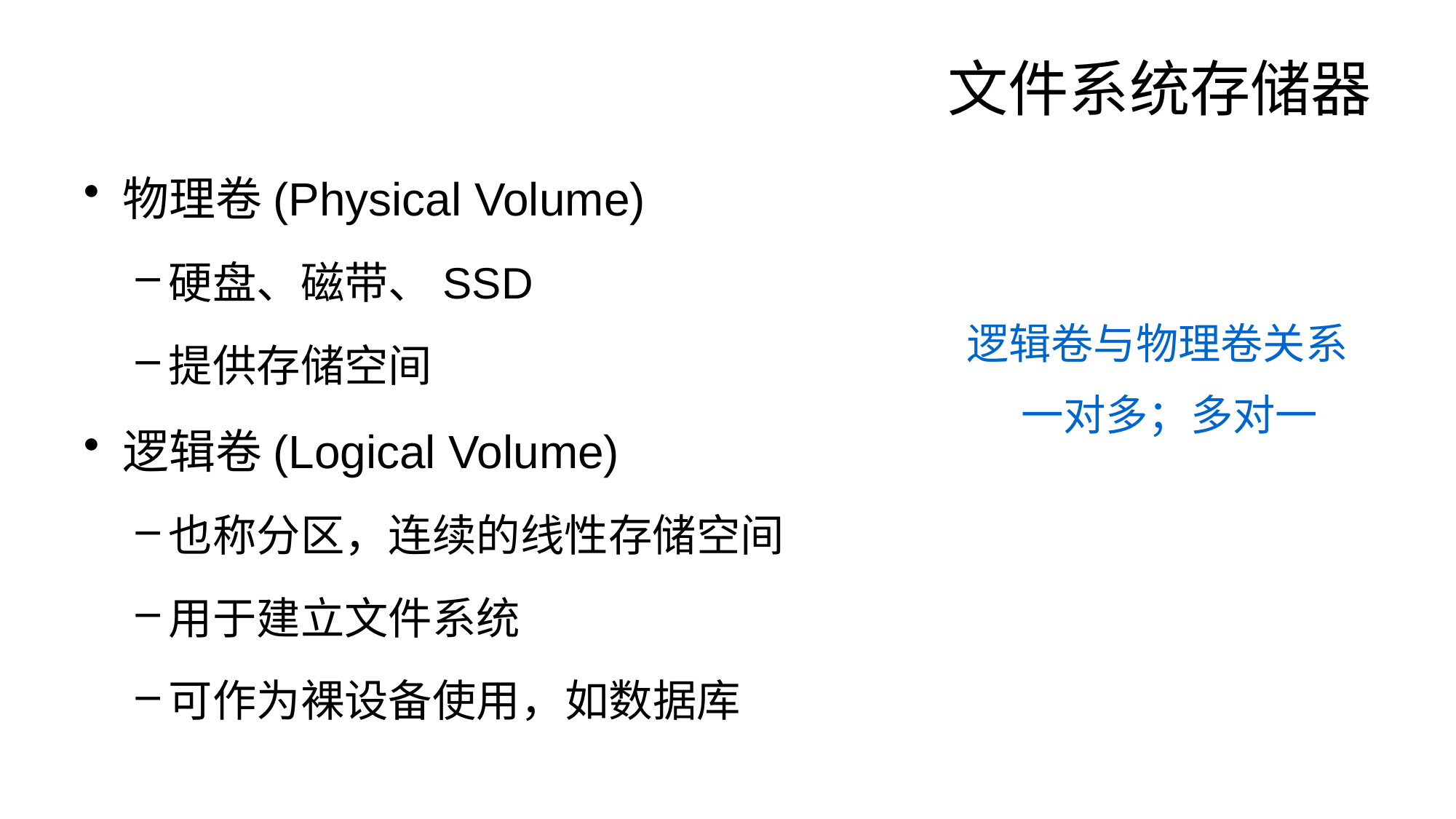

# 文件系统存储器
物理卷(Physical Volume)
硬盘、磁带、SSD
提供存储空间
逻辑卷(Logical Volume)
也称分区，连续的线性存储空间
用于建立文件系统
可作为裸设备使用，如数据库
逻辑卷与物理卷关系
一对多；多对一